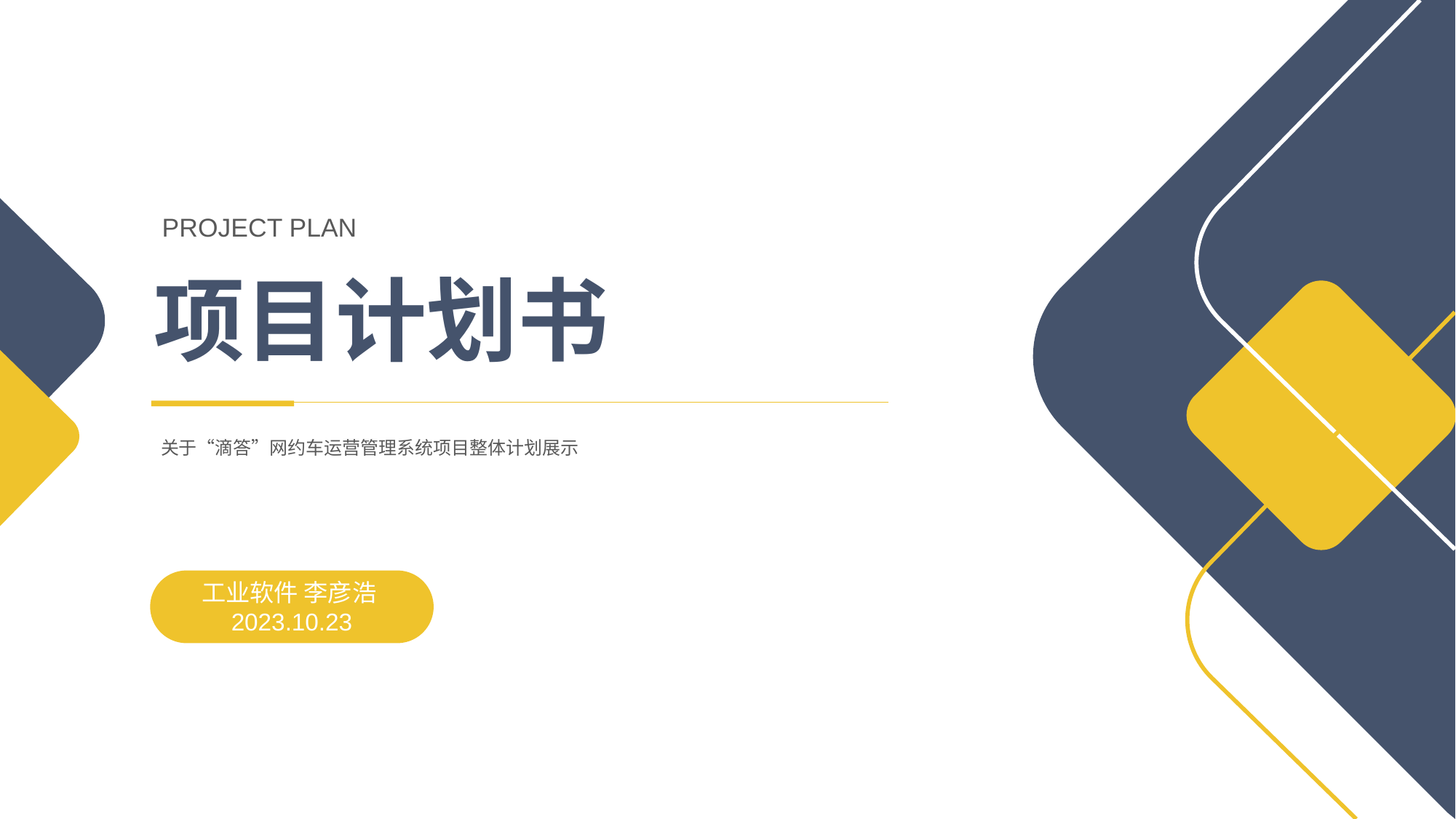

PROJECT PLAN
项目计划书

关于“滴答”网约车运营管理系统项目整体计划展示
工业软件 李彦浩  2023.10.23